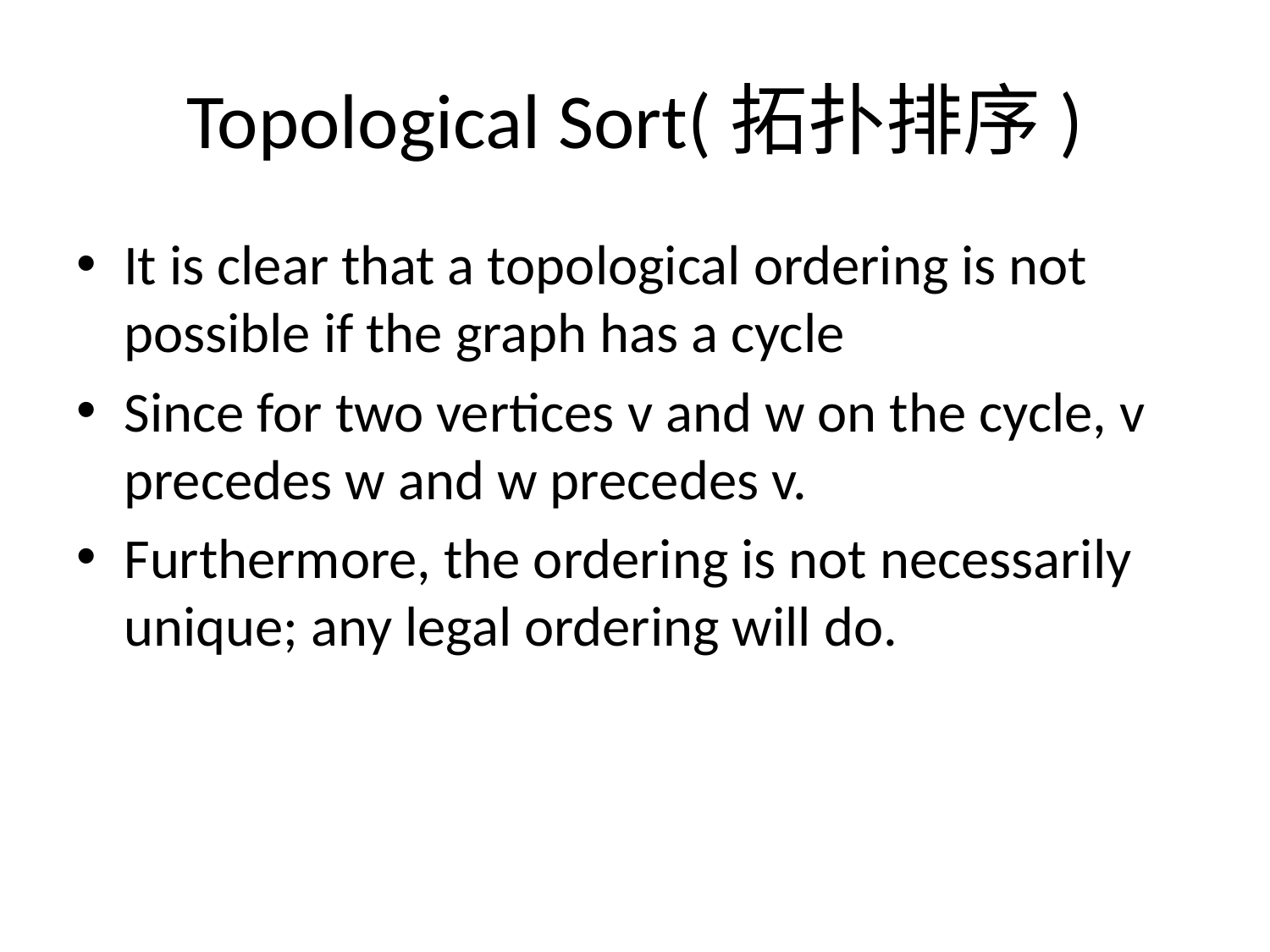

# Topological Sort(拓扑排序)
It is clear that a topological ordering is not possible if the graph has a cycle
Since for two vertices v and w on the cycle, v precedes w and w precedes v.
Furthermore, the ordering is not necessarily unique; any legal ordering will do.